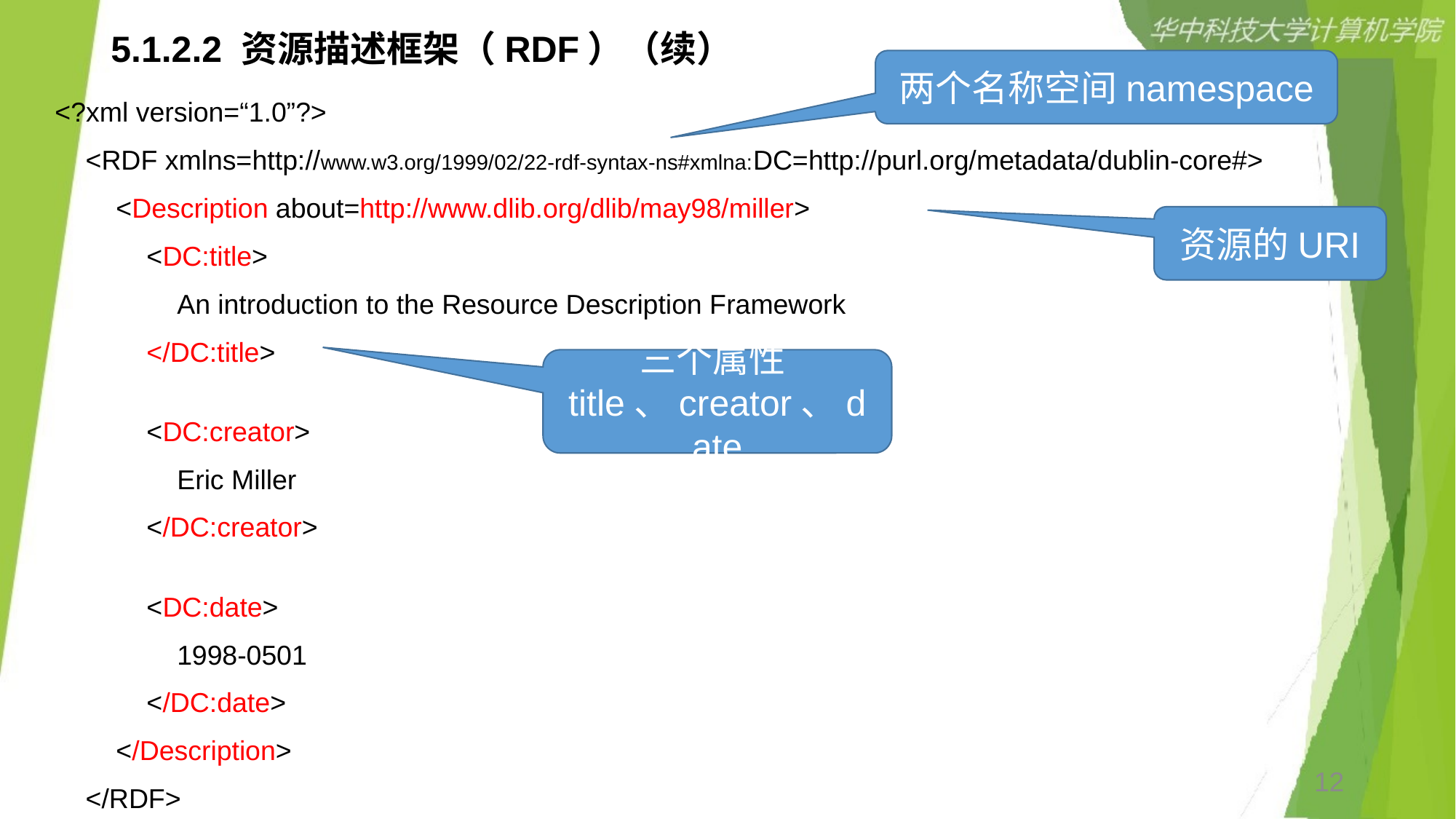

# 5.1.2.2 资源描述框架（RDF）（续）
两个名称空间namespace
<?xml version=“1.0”?>
    <RDF xmlns=http://www.w3.org/1999/02/22-rdf-syntax-ns#xmlna:DC=http://purl.org/metadata/dublin-core#>
        <Description about=http://www.dlib.org/dlib/may98/miller>
            <DC:title>
                An introduction to the Resource Description Framework
            </DC:title>

            <DC:creator>
                Eric Miller
            </DC:creator>

            <DC:date>
                1998-0501
            </DC:date>
        </Description>
    </RDF>
资源的URI
三个属性title、creator、date
12